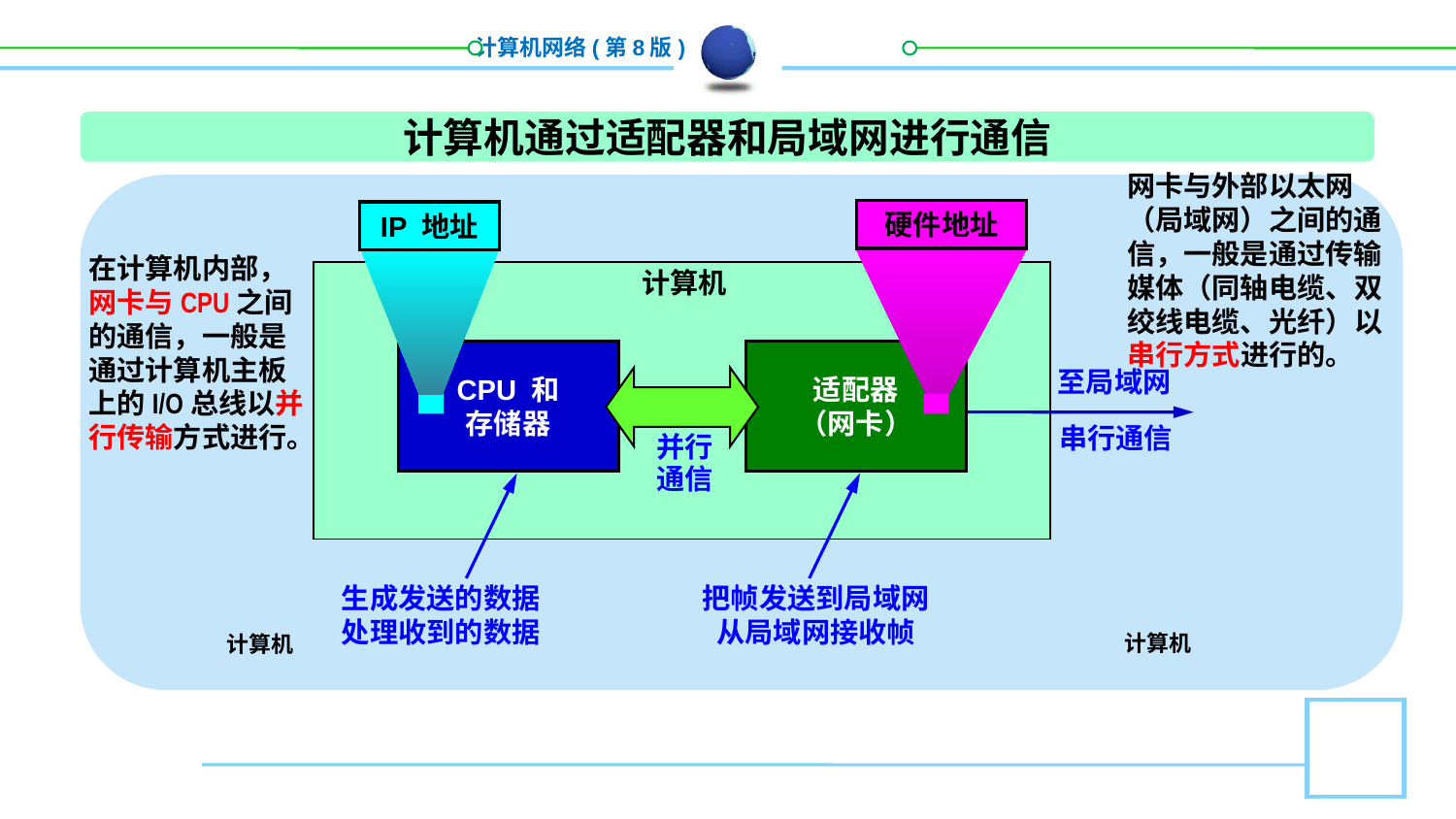

计算机通过适配器和局域网进行通信

网卡与外部以太网（局域网）之间的通信，一般是通过传输媒体（同轴电缆、双绞线电缆、光纤）以串行方式进行的。
硬件地址
IP 地址

计算机

CPU 和
存储器
适配器
（网卡）
至局域网

串行通信
并行
通信

生成发送的数据
处理收到的数据
把帧发送到局域网
从局域网接收帧
在计算机内部，网卡与CPU之间的通信，一般是通过计算机主板上的I/O总线以并行传输方式进行。
计算机
计算机